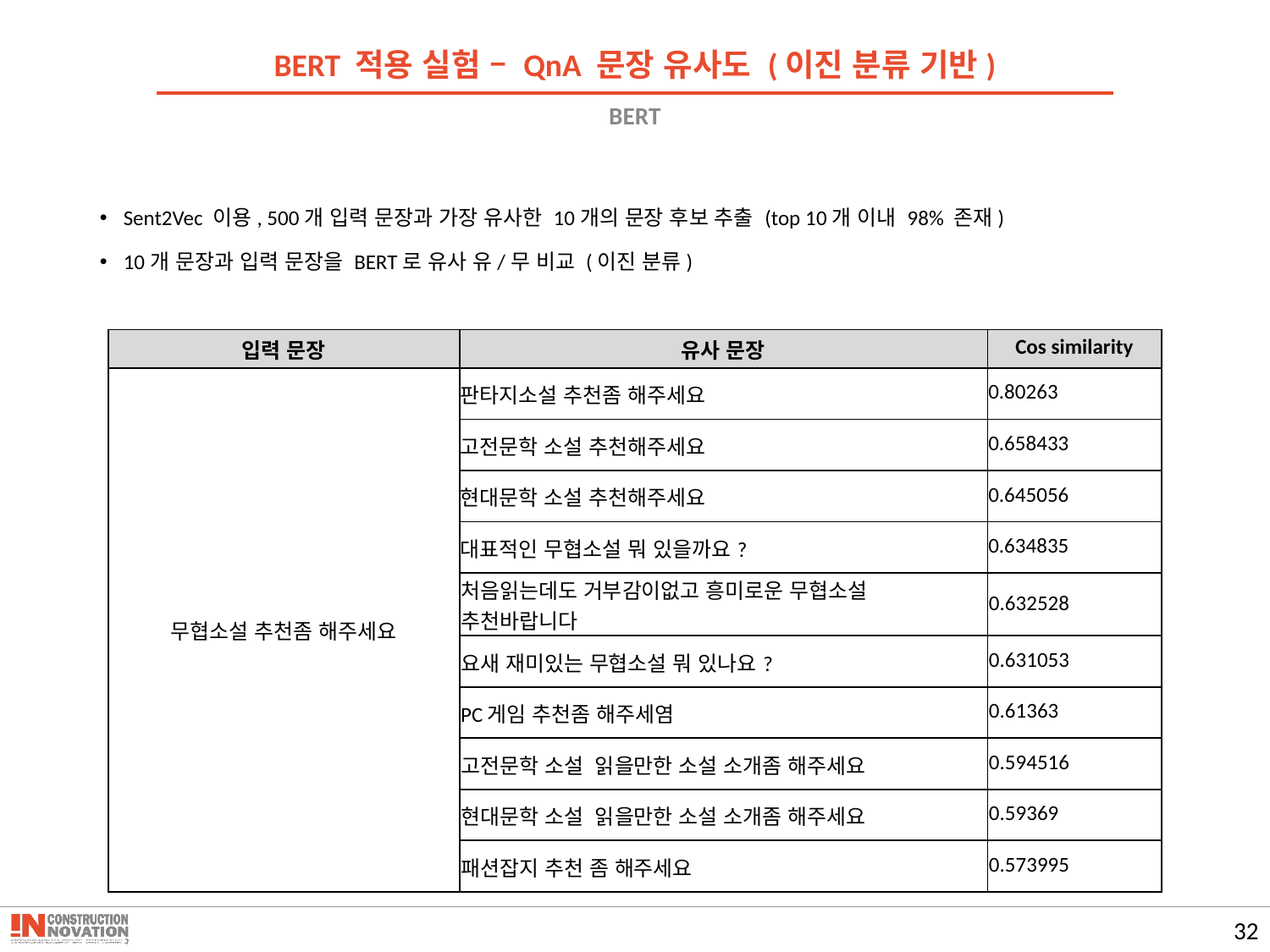

BERT 적용 실험 – QnA 문장 유사도 (이진 분류 기반)
# BERT

Sent2Vec 이용, 500개 입력 문장과 가장 유사한 10개의 문장 후보 추출 (top 10개 이내 98% 존재)
10개 문장과 입력 문장을 BERT로 유사 유/무 비교 (이진 분류)

| 입력 문장 | 유사 문장 | Cos similarity |
| --- | --- | --- |
| 무협소설 추천좀 해주세요 | 판타지소설 추천좀 해주세요 | 0.80263 |
|  | 고전문학 소설 추천해주세요 | 0.658433 |
|  | 현대문학 소설 추천해주세요 | 0.645056 |
|  | 대표적인 무협소설 뭐 있을까요? | 0.634835 |
|  | 처음읽는데도 거부감이없고 흥미로운 무협소설 추천바랍니다 | 0.632528 |
|  | 요새 재미있는 무협소설 뭐 있나요? | 0.631053 |
|  | PC게임 추천좀 해주세염 | 0.61363 |
|  | 고전문학 소설 읽을만한 소설 소개좀 해주세요 | 0.594516 |
|  | 현대문학 소설 읽을만한 소설 소개좀 해주세요 | 0.59369 |
|  | 패션잡지 추천 좀 해주세요 | 0.573995 |